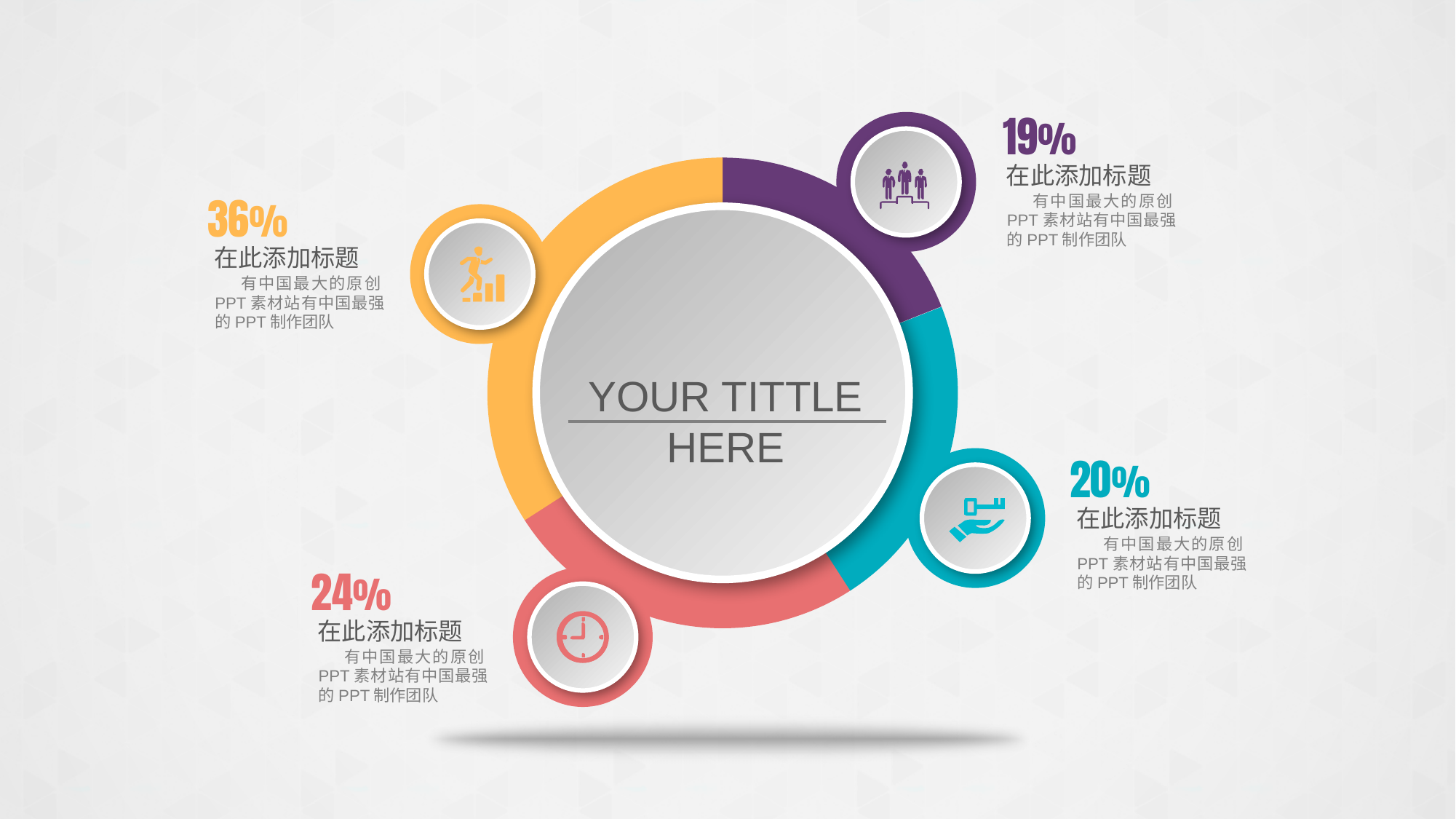

19%
在此添加标题
    有中国最大的原创PPT素材站有中国最强的PPT制作团队

36%
在此添加标题
    有中国最大的原创PPT素材站有中国最强的PPT制作团队

YOUR TITTLE HERE

20%
在此添加标题
    有中国最大的原创PPT素材站有中国最强的PPT制作团队

24%
在此添加标题
    有中国最大的原创PPT素材站有中国最强的PPT制作团队